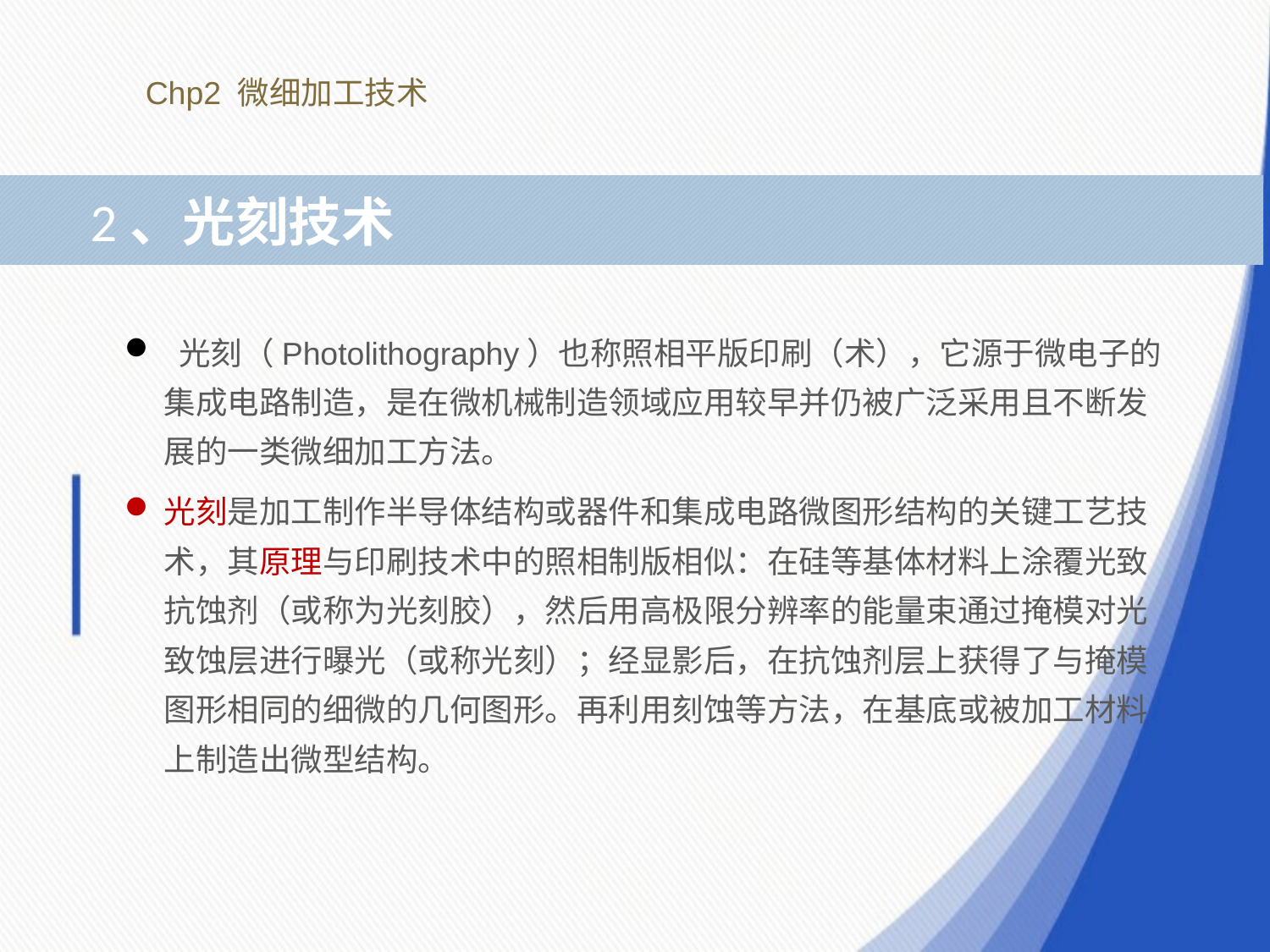

Chp2 微细加工技术
       2、光刻技术
 光刻（Photolithography）也称照相平版印刷（术），它源于微电子的集成电路制造，是在微机械制造领域应用较早并仍被广泛采用且不断发展的一类微细加工方法。
光刻是加工制作半导体结构或器件和集成电路微图形结构的关键工艺技术，其原理与印刷技术中的照相制版相似：在硅等基体材料上涂覆光致抗蚀剂（或称为光刻胶），然后用高极限分辨率的能量束通过掩模对光致蚀层进行曝光（或称光刻）；经显影后，在抗蚀剂层上获得了与掩模图形相同的细微的几何图形。再利用刻蚀等方法，在基底或被加工材料上制造出微型结构。